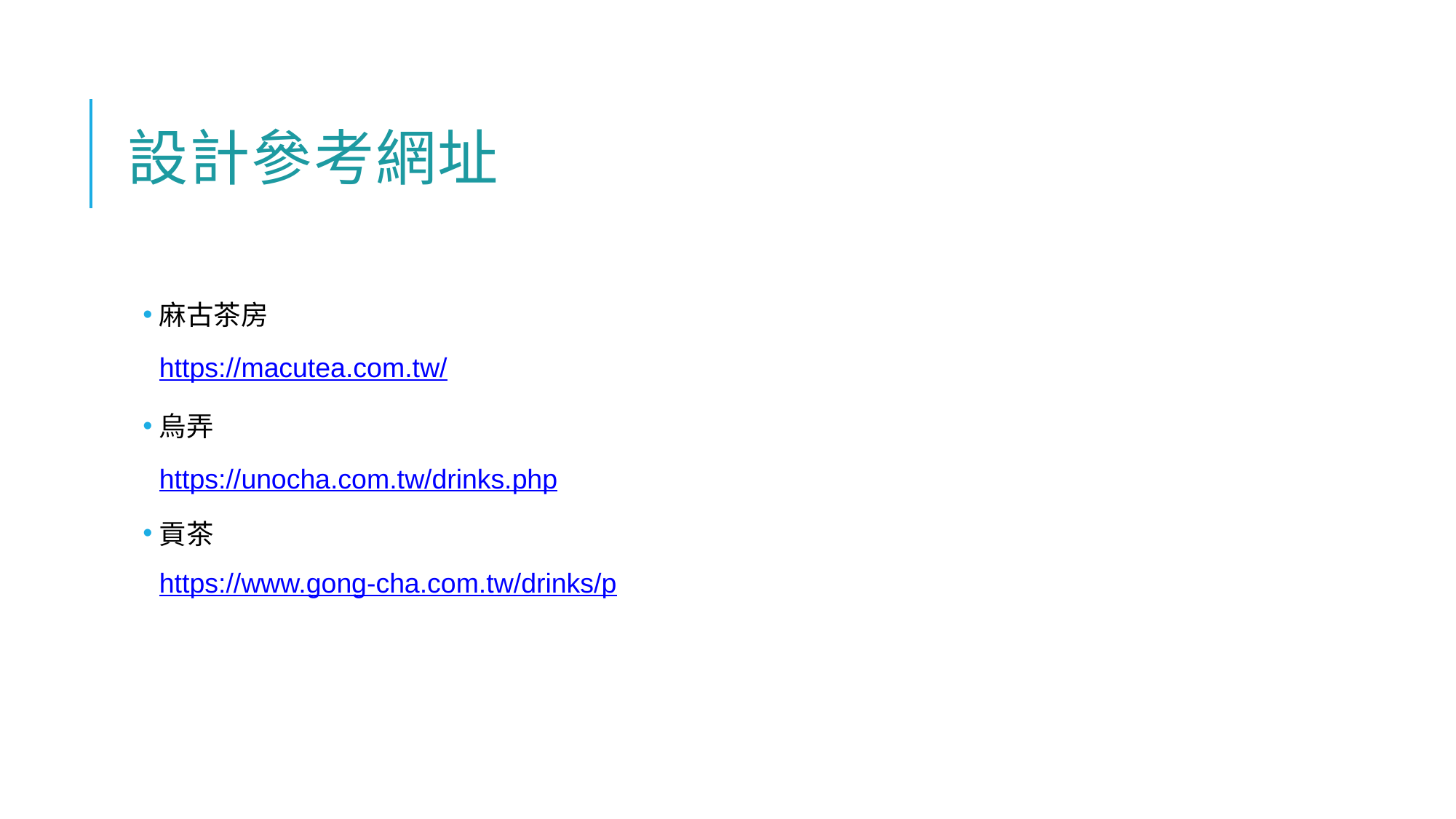

# 設計參考網址
麻古茶房
https://macutea.com.tw/
烏弄
https://unocha.com.tw/drinks.php
貢茶
https://www.gong-cha.com.tw/drinks/p